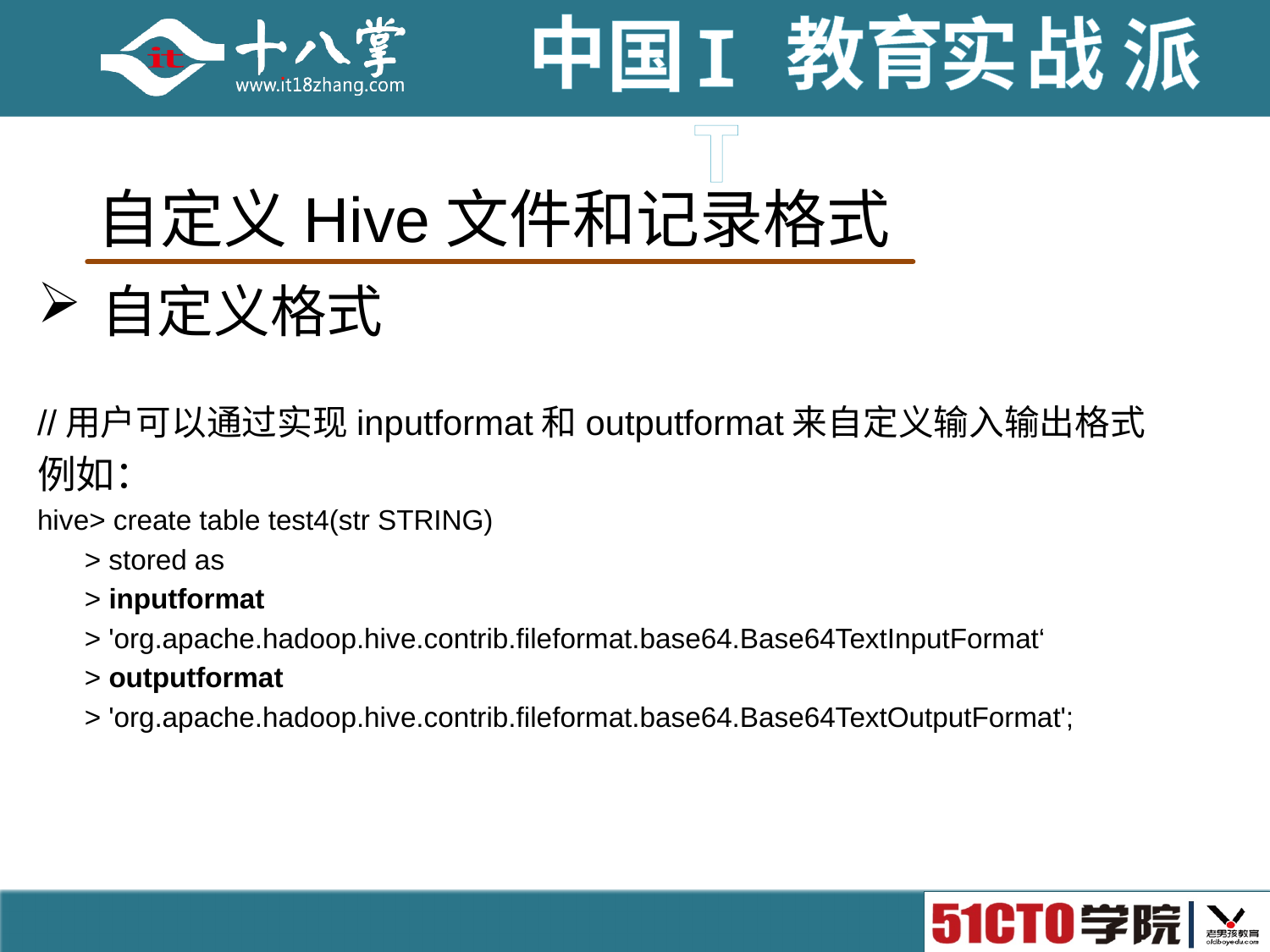

# 自定义Hive文件和记录格式
自定义格式

//用户可以通过实现inputformat和outputformat来自定义输入输出格式
例如：
hive> create table test4(str STRING)
      > stored as
      > inputformat
      > 'org.apache.hadoop.hive.contrib.fileformat.base64.Base64TextInputFormat‘
      > outputformat
      > 'org.apache.hadoop.hive.contrib.fileformat.base64.Base64TextOutputFormat';